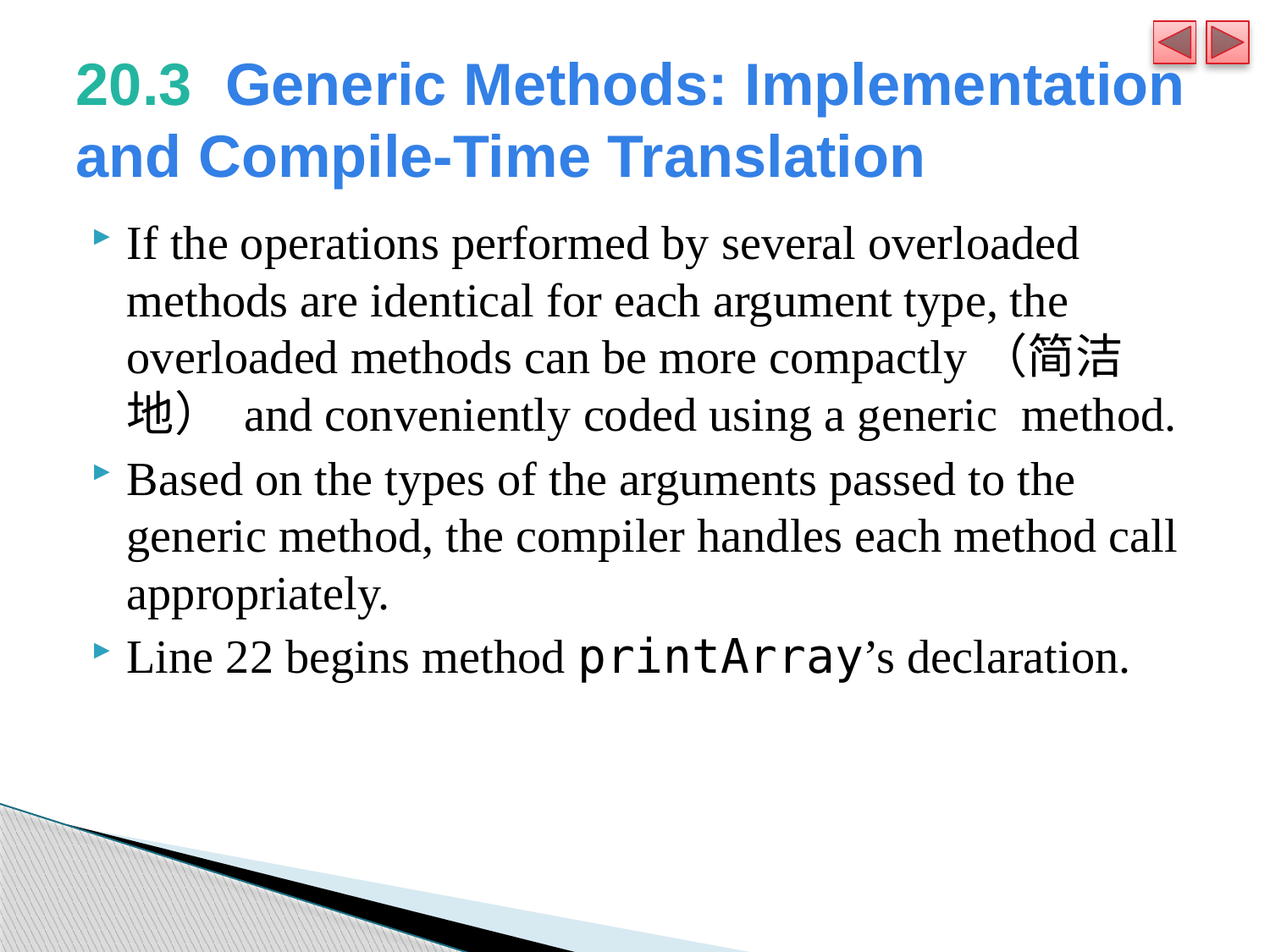

# 20.3  Generic Methods: Implementation and Compile-Time Translation
If the operations performed by several overloaded methods are identical for each argument type, the overloaded methods can be more compactly（简洁地） and conveniently coded using a generic  method.
Based on the types of the arguments passed to the generic method, the compiler handles each method call appropriately.
Line 22 begins method printArray’s declaration.